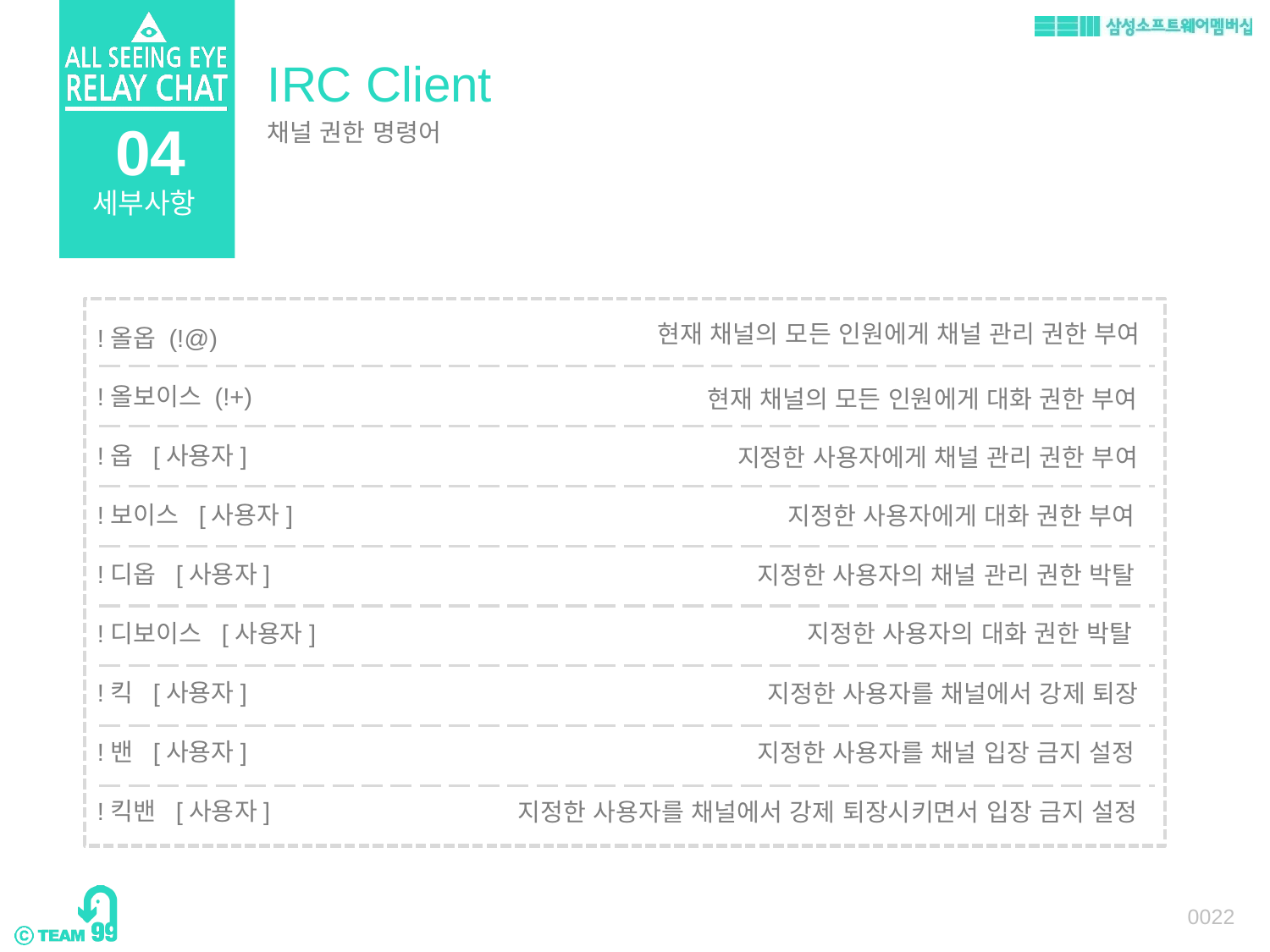

IRC Client
04
채널 권한 명령어
세부사항

현재 채널의 모든 인원에게 채널 관리 권한 부여
!올옵 (!@)

!올보이스 (!+)

!옵  [사용자]

!보이스  [사용자]

!디옵  [사용자]

!디보이스  [사용자]

!킥  [사용자]

!밴  [사용자]

!킥밴  [사용자]

현재 채널의 모든 인원에게 대화 권한 부여
지정한 사용자에게 채널 관리 권한 부여
지정한 사용자에게 대화 권한 부여
지정한 사용자의 채널 관리 권한 박탈
지정한 사용자의 대화 권한 박탈
지정한 사용자를 채널에서 강제 퇴장
지정한 사용자를 채널 입장 금지 설정
지정한 사용자를 채널에서 강제 퇴장시키면서 입장 금지 설정
0022